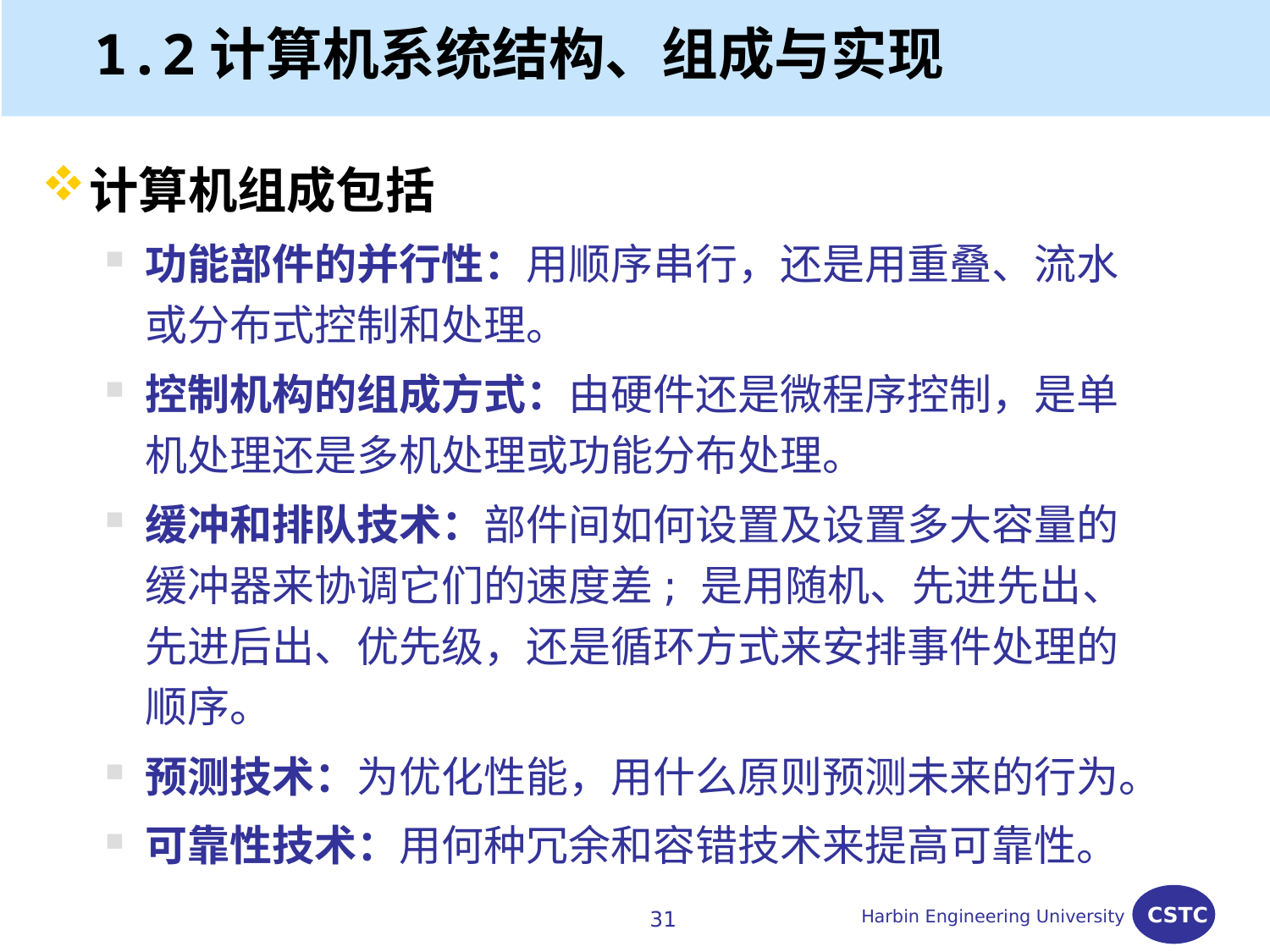

# 1.2计算机系统结构、组成与实现
计算机组成包括
功能部件的并行性：用顺序串行，还是用重叠、流水或分布式控制和处理。
控制机构的组成方式：由硬件还是微程序控制，是单机处理还是多机处理或功能分布处理。
缓冲和排队技术：部件间如何设置及设置多大容量的缓冲器来协调它们的速度差; 是用随机、先进先出、先进后出、优先级，还是循环方式来安排事件处理的顺序。
预测技术：为优化性能，用什么原则预测未来的行为。
可靠性技术：用何种冗余和容错技术来提高可靠性。

31
Harbin Engineering University